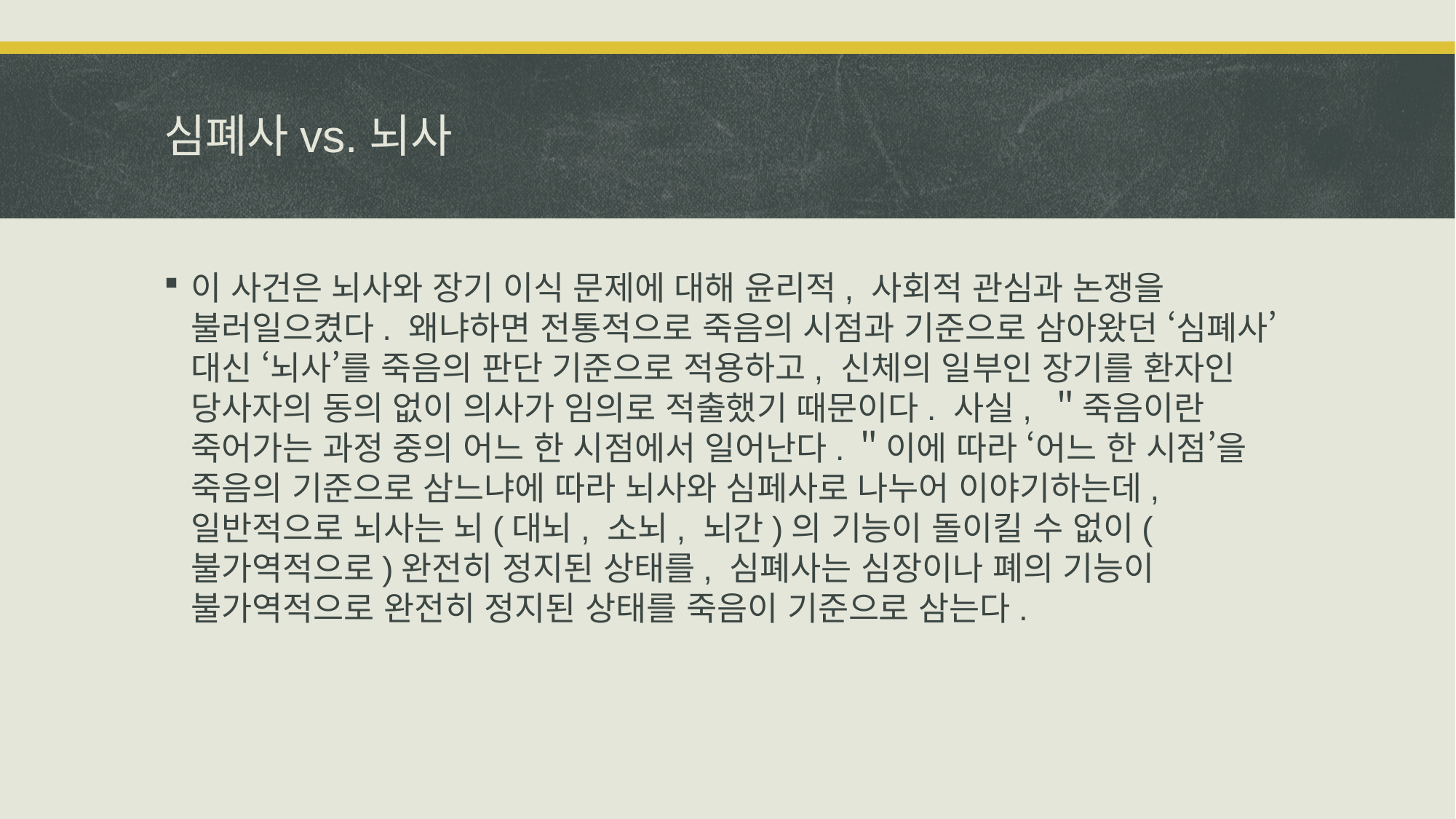

# 심폐사vs.뇌사
이 사건은 뇌사와 장기 이식 문제에 대해 윤리적, 사회적 관심과 논쟁을 불러일으켰다. 왜냐하면 전통적으로 죽음의 시점과 기준으로 삼아왔던 ‘심폐사’ 대신 ‘뇌사’를 죽음의 판단 기준으로 적용하고, 신체의 일부인 장기를 환자인 당사자의 동의 없이 의사가 임의로 적출했기 때문이다. 사실, ＂죽음이란 죽어가는 과정 중의 어느 한 시점에서 일어난다.＂이에 따라 ‘어느 한 시점’을 죽음의 기준으로 삼느냐에 따라 뇌사와 심페사로 나누어 이야기하는데, 일반적으로 뇌사는 뇌(대뇌, 소뇌, 뇌간)의 기능이 돌이킬 수 없이(불가역적으로)완전히 정지된 상태를, 심폐사는 심장이나 폐의 기능이 불가역적으로 완전히 정지된 상태를 죽음이 기준으로 삼는다.